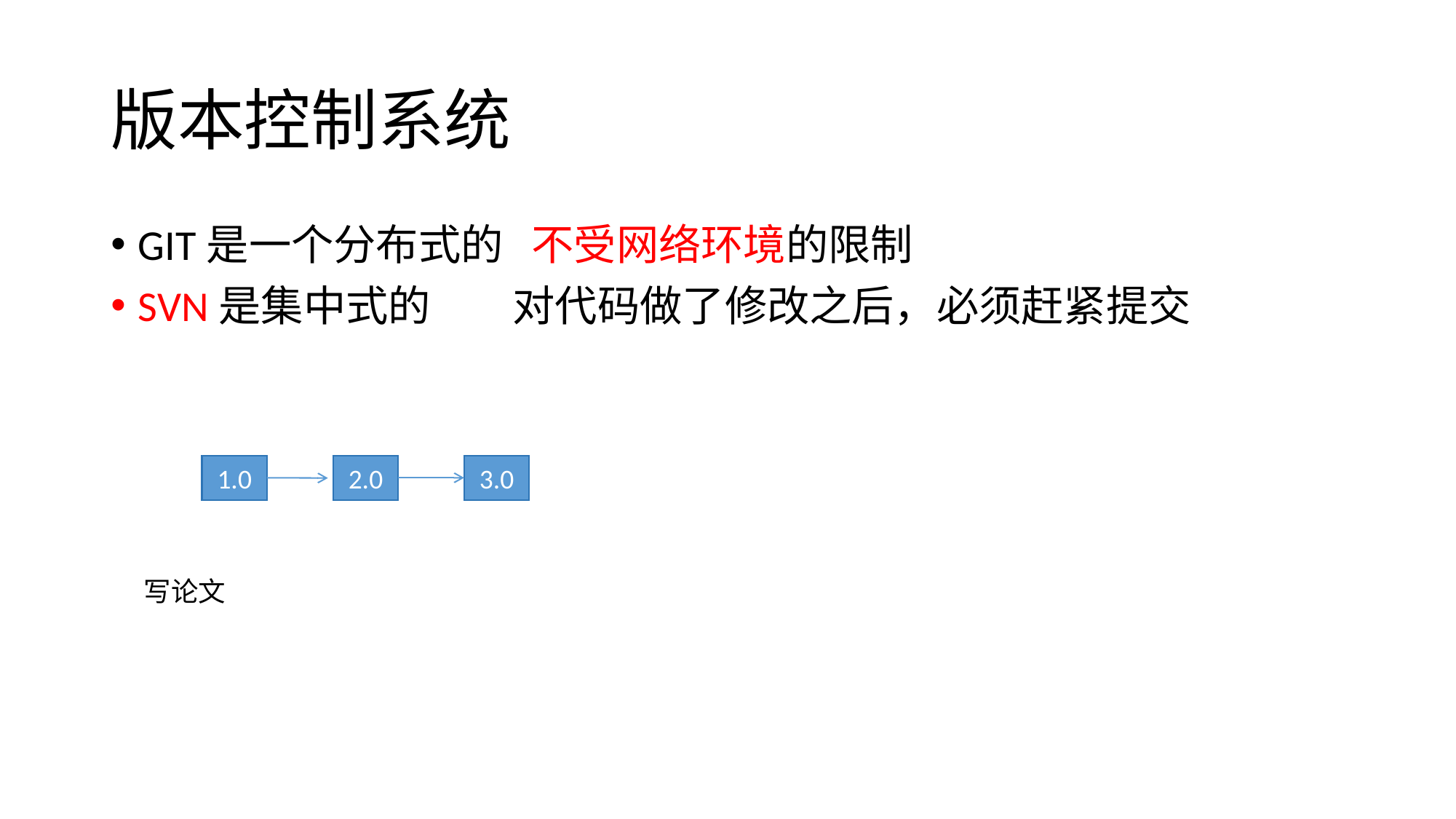

# 版本控制系统
GIT是一个分布式的   不受网络环境的限制
SVN是集中式的	     对代码做了修改之后，必须赶紧提交
1.0
2.0
3.0
写论文